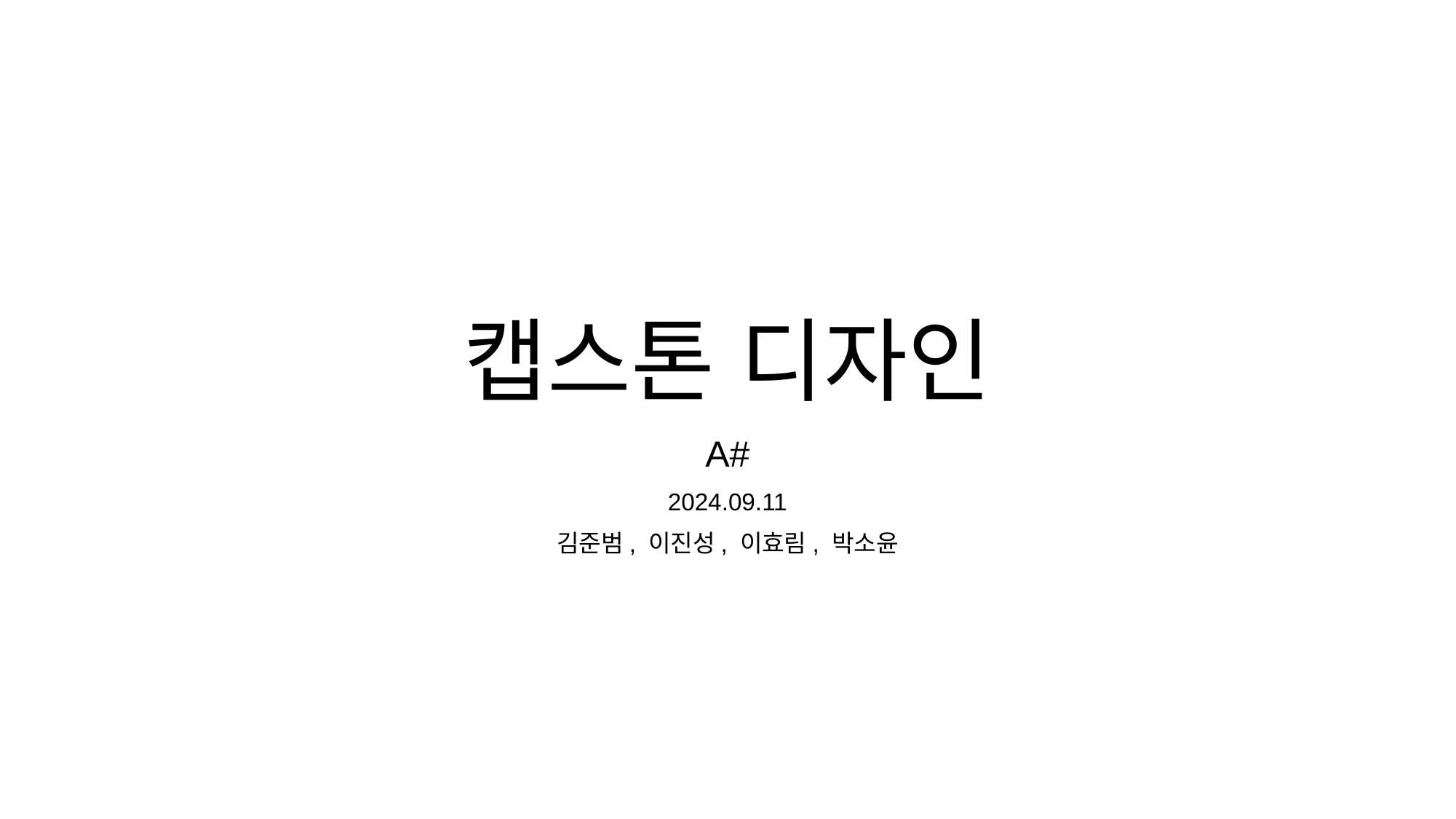

# 캡스톤 디자인
A#
2024.09.11
김준범, 이진성, 이효림, 박소윤